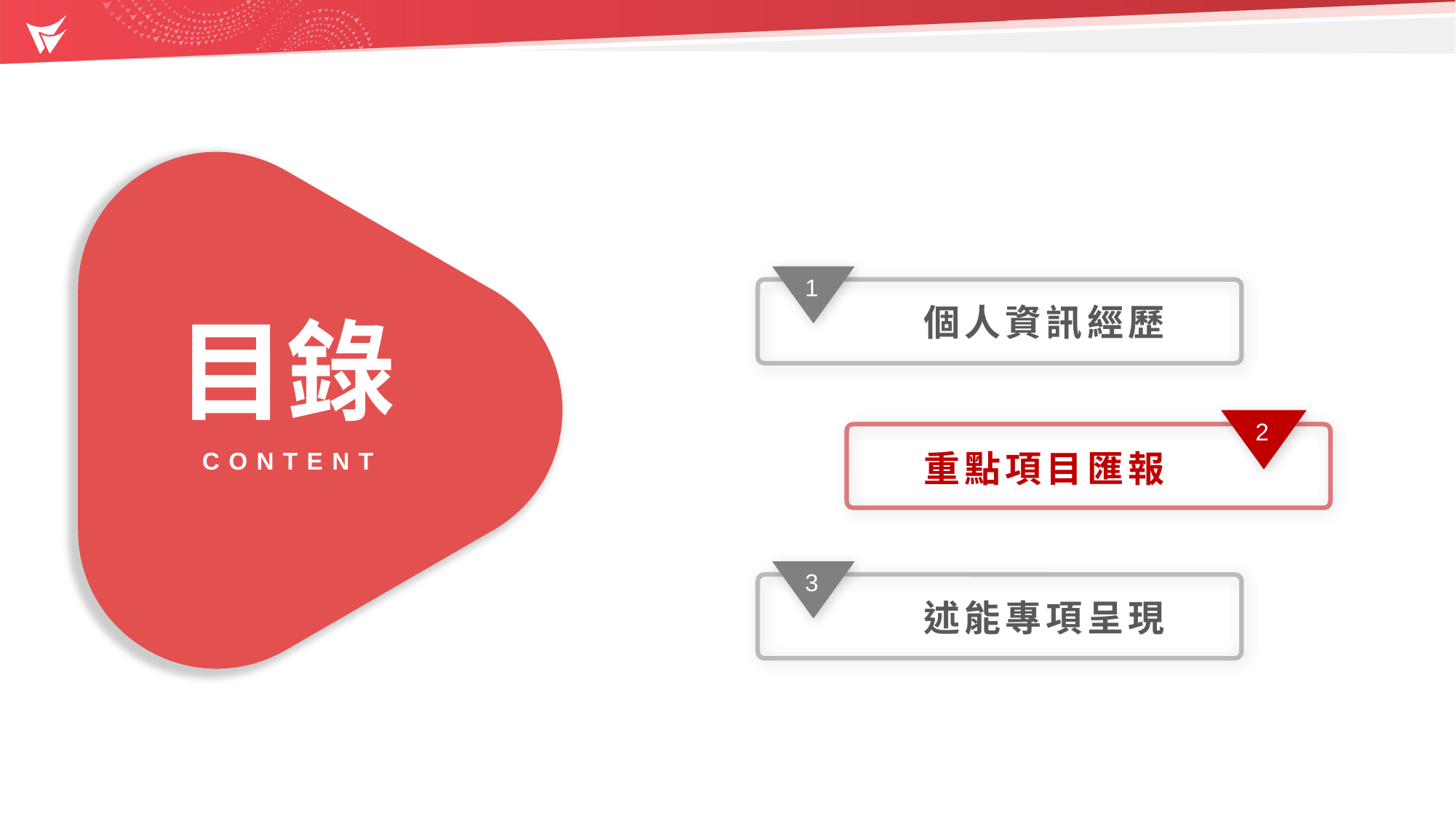

目錄
CONTENT

1

個人資訊經歷

2

重點項目匯報

3

述能專項呈現